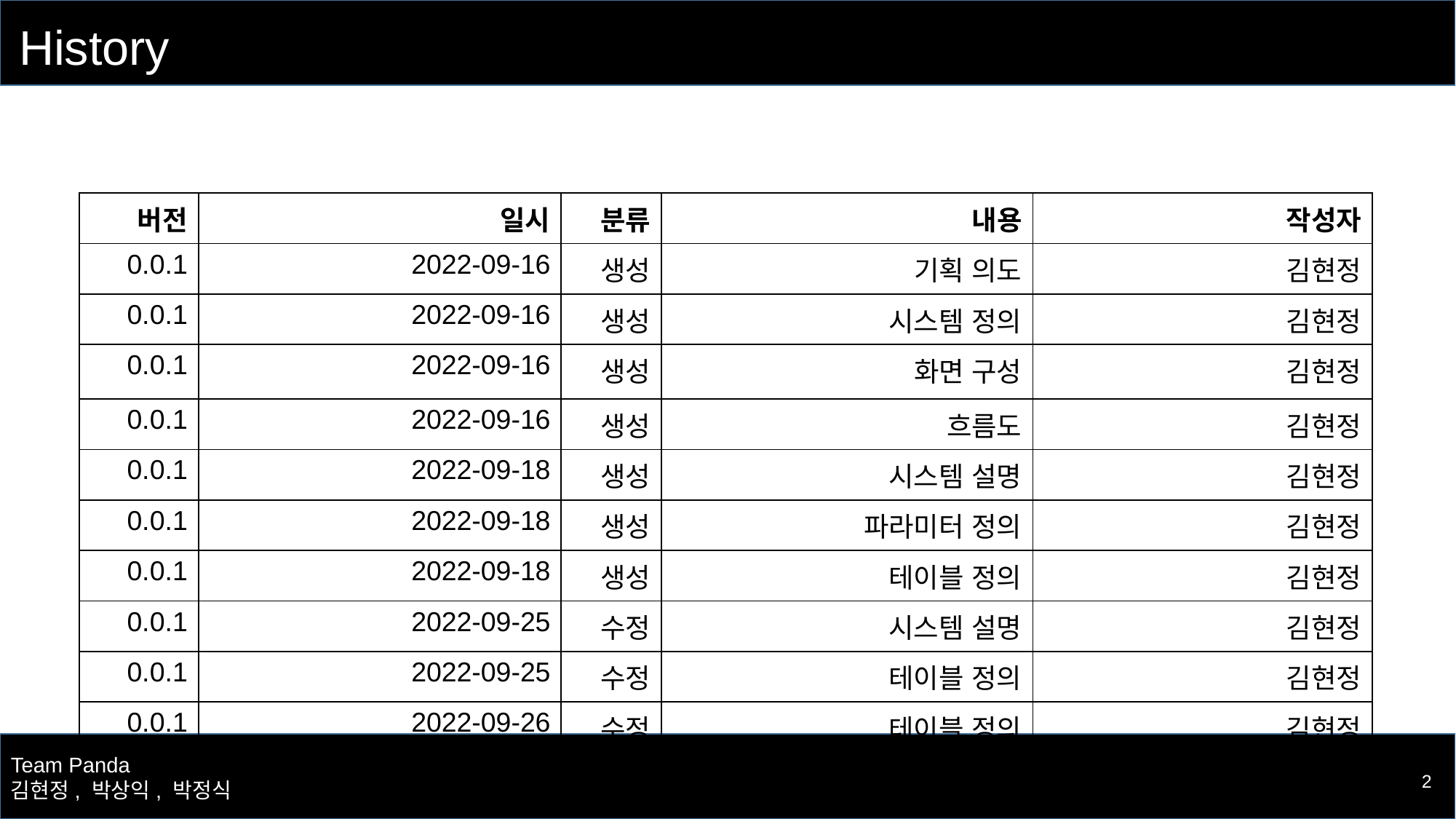

# History
| 버전 | 일시 | 분류 | 내용 | 작성자 |
| --- | --- | --- | --- | --- |
| 0.0.1 | 2022-09-16 | 생성 | 기획 의도 | 김현정 |
| 0.0.1 | 2022-09-16 | 생성 | 시스템 정의 | 김현정 |
| 0.0.1 | 2022-09-16 | 생성 | 화면 구성 | 김현정 |
| 0.0.1 | 2022-09-16 | 생성 | 흐름도 | 김현정 |
| 0.0.1 | 2022-09-18 | 생성 | 시스템 설명 | 김현정 |
| 0.0.1 | 2022-09-18 | 생성 | 파라미터 정의 | 김현정 |
| 0.0.1 | 2022-09-18 | 생성 | 테이블 정의 | 김현정 |
| 0.0.1 | 2022-09-25 | 수정 | 시스템 설명 | 김현정 |
| 0.0.1 | 2022-09-25 | 수정 | 테이블 정의 | 김현정 |
| 0.0.1 | 2022-09-26 | 수정 | 테이블 정의 | 김현정 |